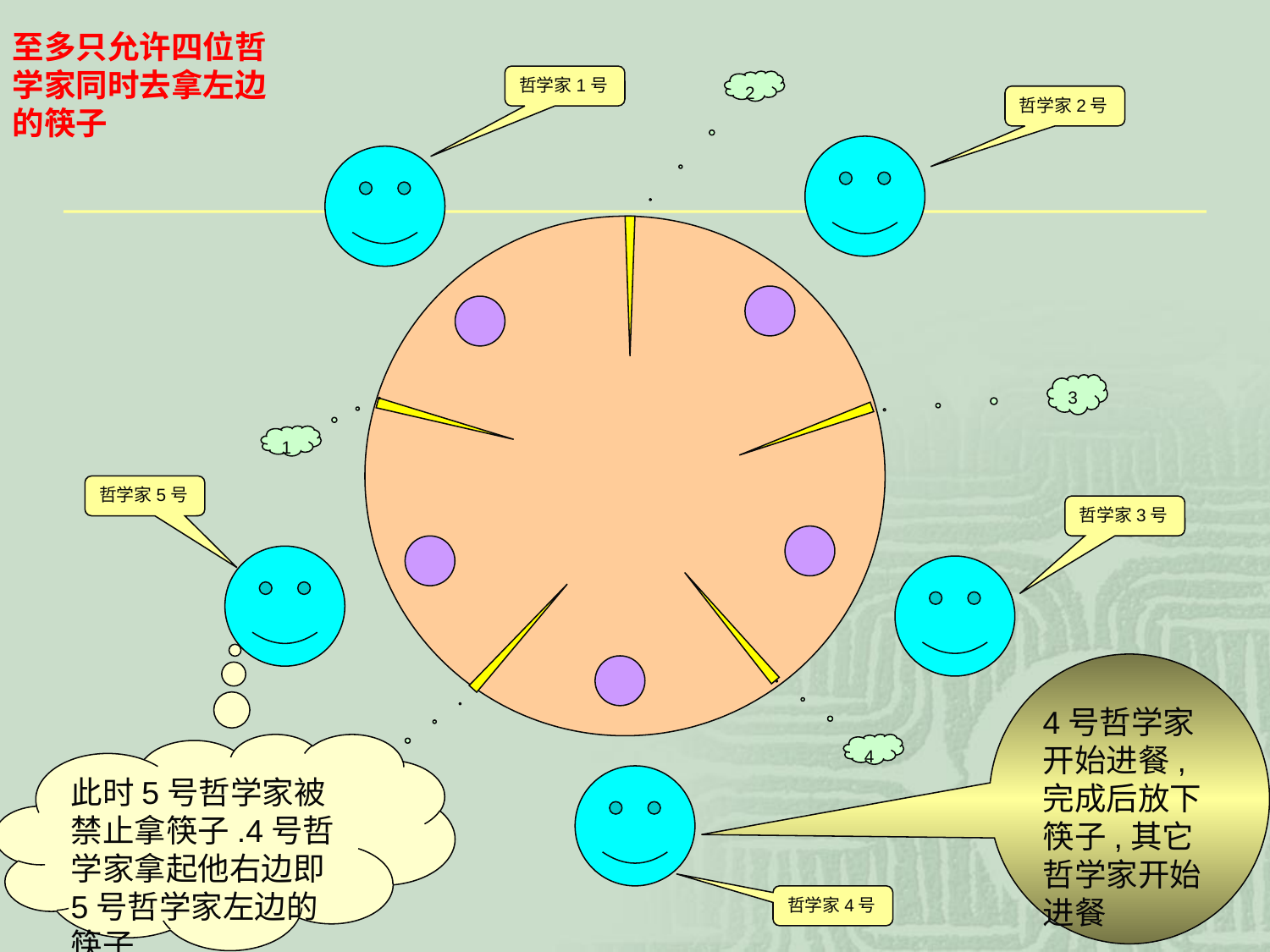

至多只允许四位哲学家同时去拿左边的筷子
哲学家1号
2
哲学家2号

3
1
哲学家5号
哲学家3号

4号哲学家开始进餐,完成后放下筷子,其它哲学家开始进餐

此时5号哲学家被禁止拿筷子.4号哲学家拿起他右边即5号哲学家左边的筷子.
4
5

哲学家4号